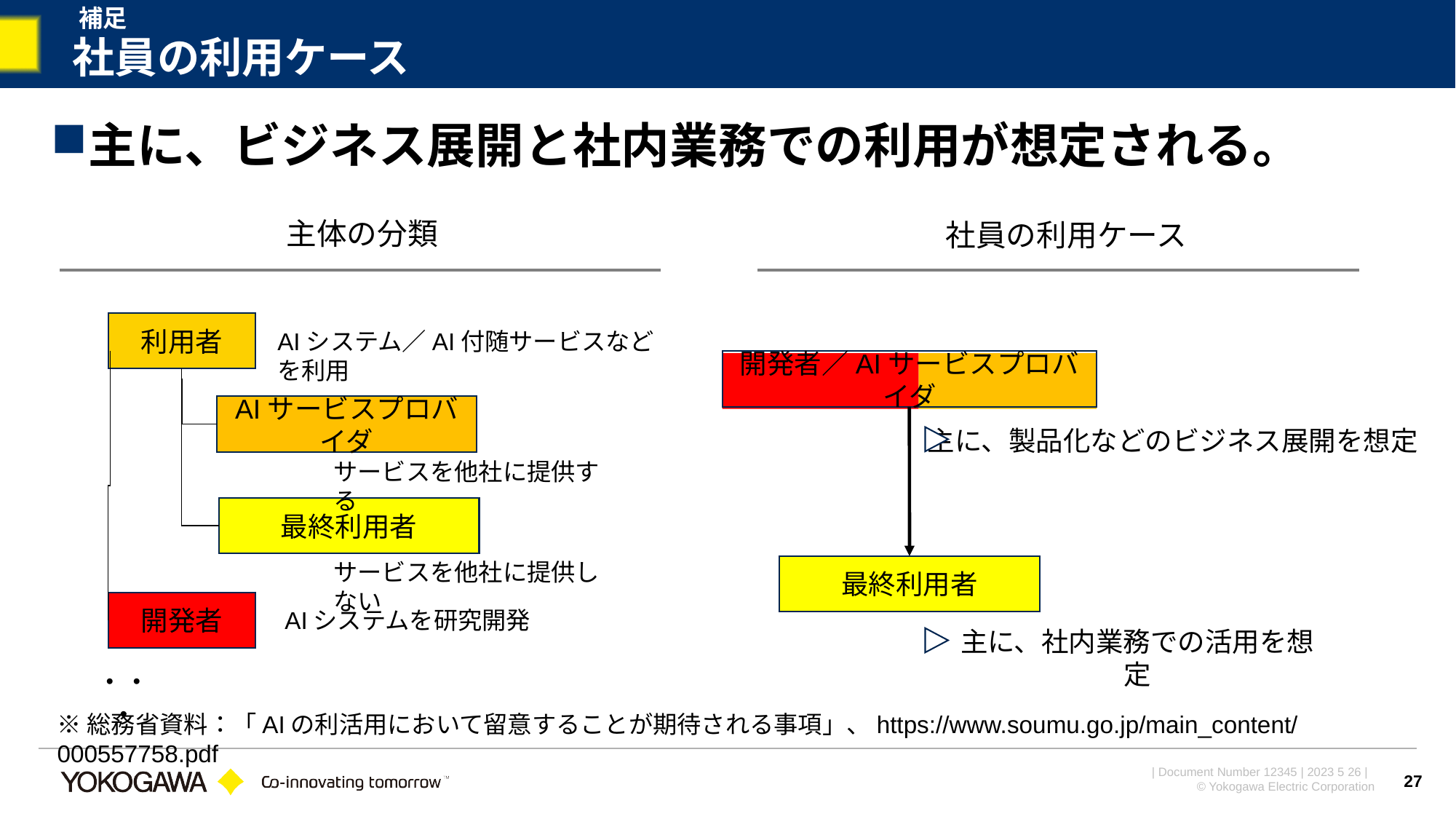

補足
# 社員の利用ケース
主に、ビジネス展開と社内業務での利用が想定される。
主体の分類
社員の利用ケース
利用者
AIシステム／AI付随サービスなどを利用
開発者／AIサービスプロバイダ

AIサービスプロバイダ
主に、製品化などのビジネス展開を想定

サービスを他社に提供する
最終利用者
サービスを他社に提供しない
最終利用者
開発者
AIシステムを研究開発
主に、社内業務での活用を想定

・・・
※総務省資料：「AIの利活用において留意することが期待される事項」、https://www.soumu.go.jp/main_content/000557758.pdf
27